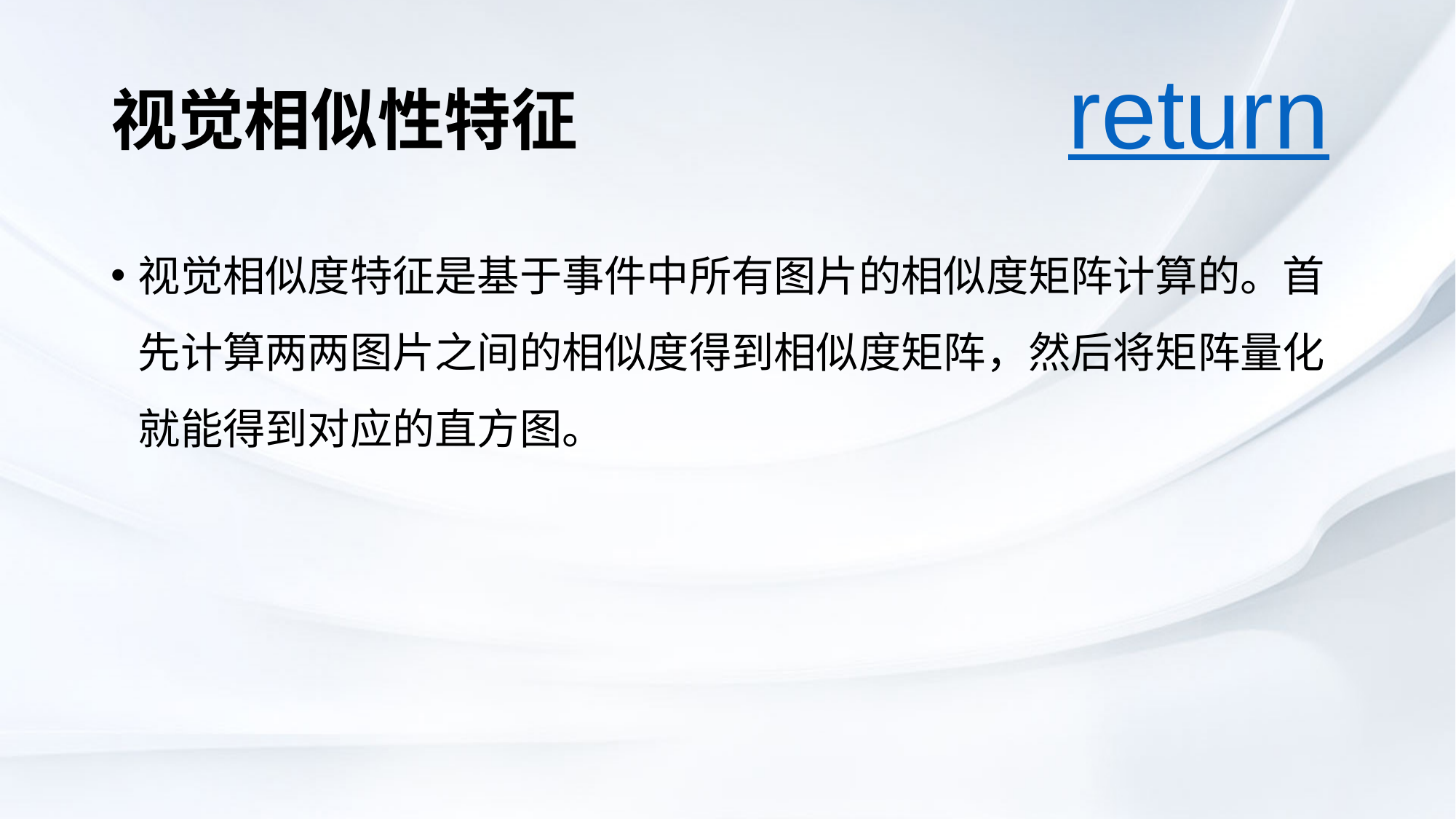

# 视觉相似性特征
return
视觉相似度特征是基于事件中所有图片的相似度矩阵计算的。首先计算两两图片之间的相似度得到相似度矩阵，然后将矩阵量化就能得到对应的直方图。